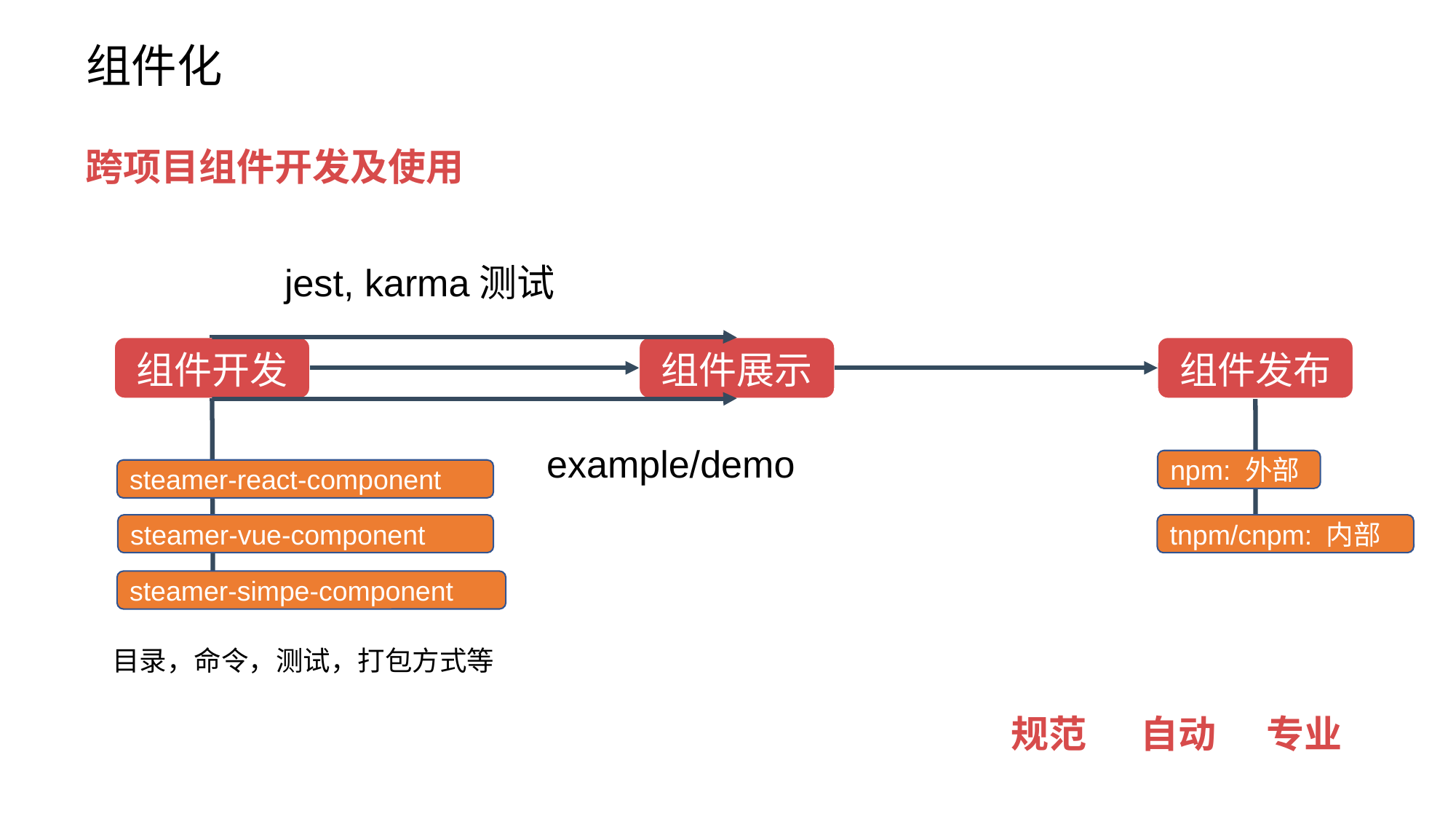

组件化
跨项目组件开发及使用
jest, karma测试
组件开发
组件展示
组件发布
example/demo
npm: 外部
steamer-react-component
steamer-vue-component
tnpm/cnpm: 内部
steamer-simpe-component
目录，命令，测试，打包方式等
规范
自动
专业